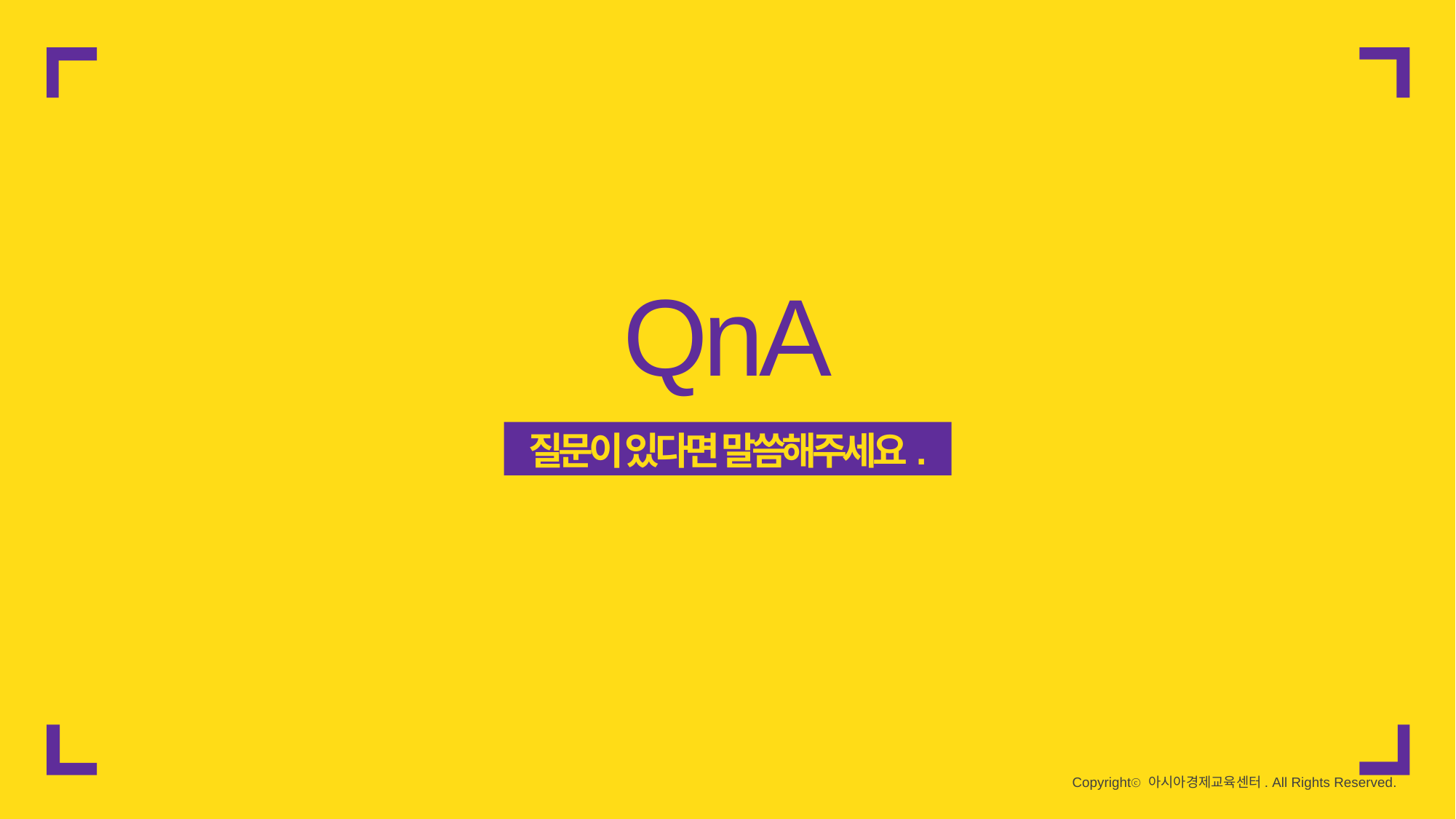

QnA
질문이 있다면 말씀해주세요.

Copyrightⓒ 아시아경제교육센터. All Rights Reserved.